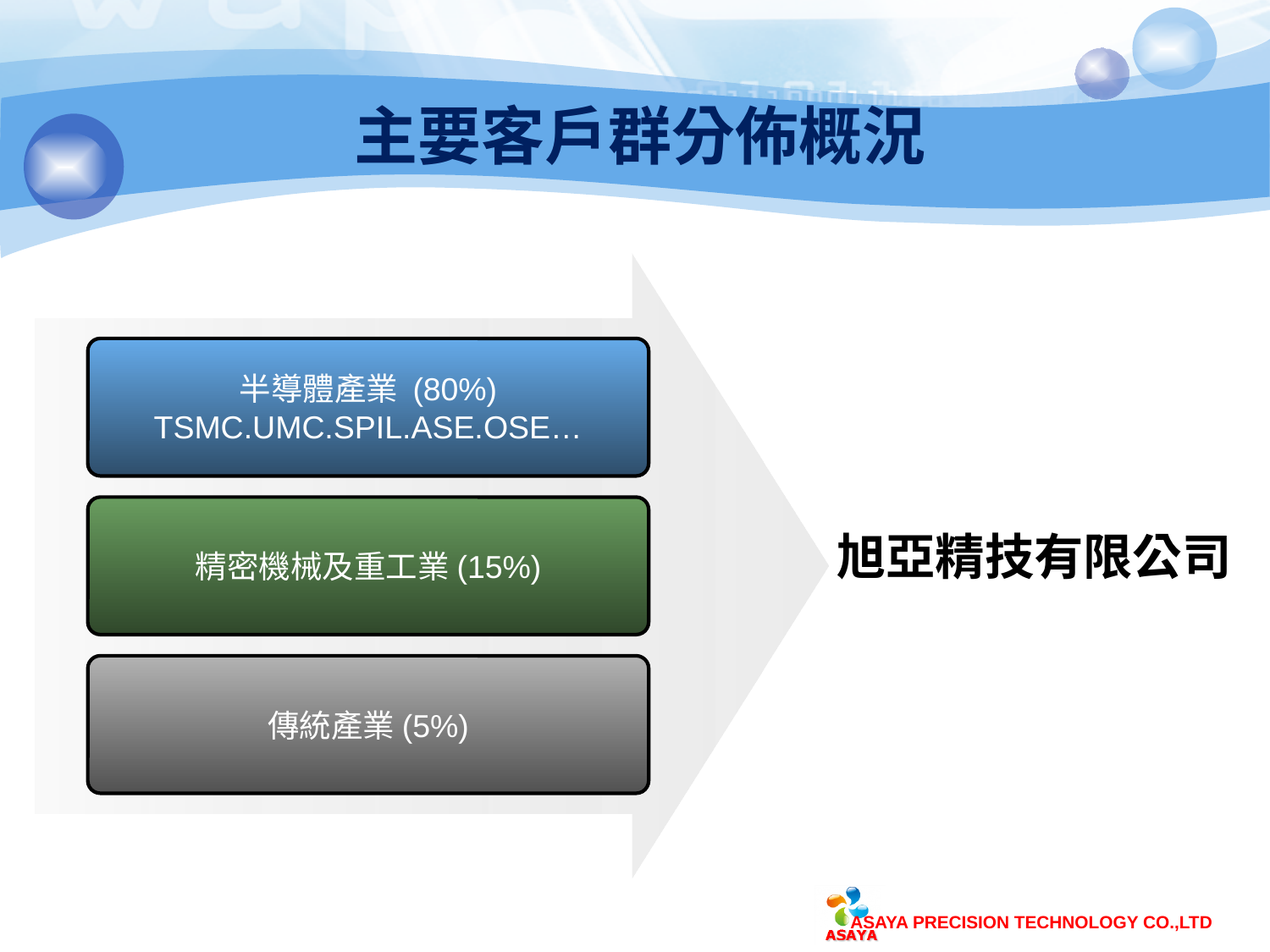

# 主要客戶群分佈概況

半導體產業 (80%)
TSMC.UMC.SPIL.ASE.OSE…
旭亞精技有限公司
精密機械及重工業(15%)
傳統產業(5%)